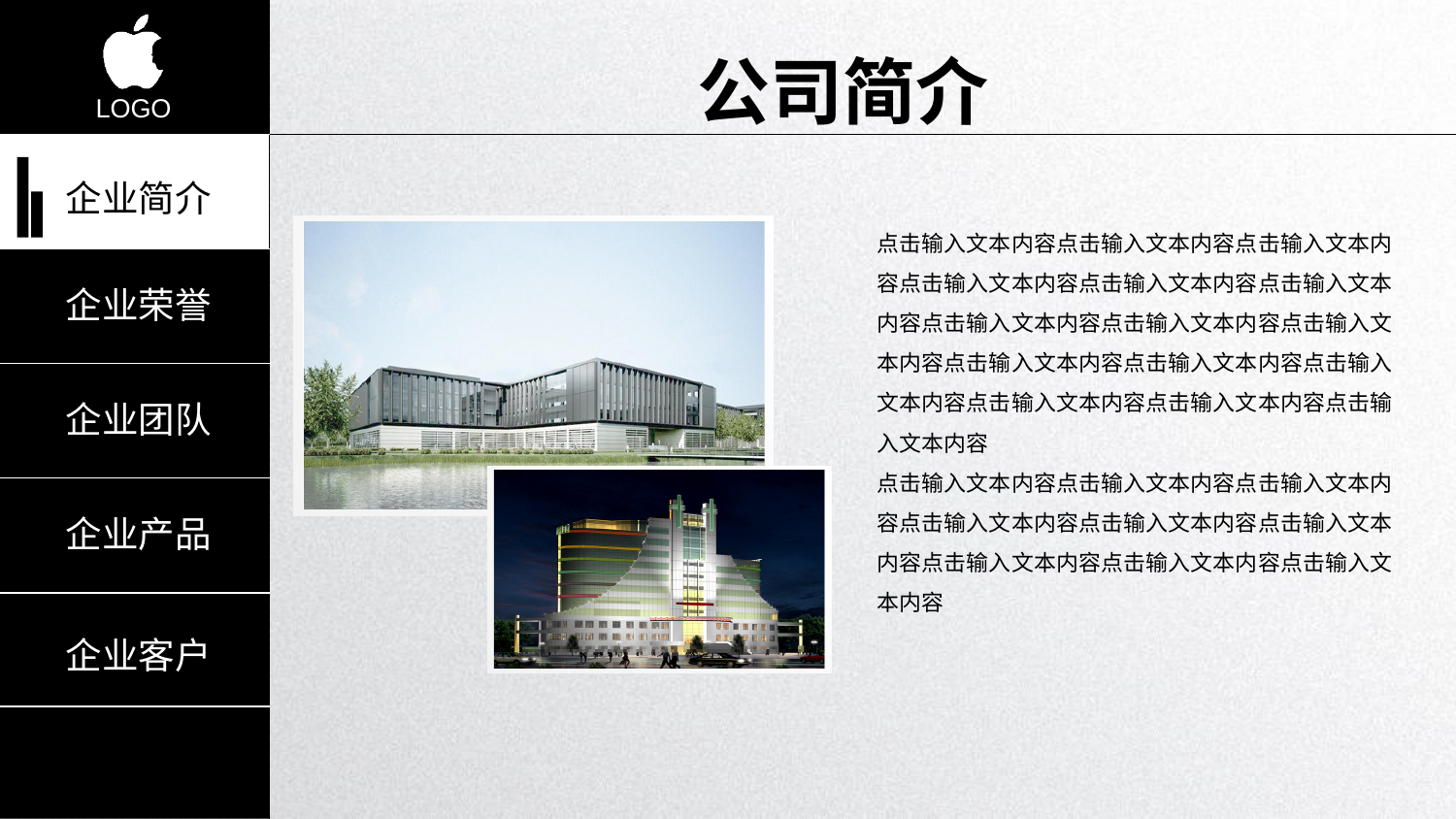

公司简介

点击输入文本内容点击输入文本内容点击输入文本内容点击输入文本内容点击输入文本内容点击输入文本内容点击输入文本内容点击输入文本内容点击输入文本内容点击输入文本内容点击输入文本内容点击输入文本内容点击输入文本内容点击输入文本内容点击输入文本内容
点击输入文本内容点击输入文本内容点击输入文本内容点击输入文本内容点击输入文本内容点击输入文本内容点击输入文本内容点击输入文本内容点击输入文本内容